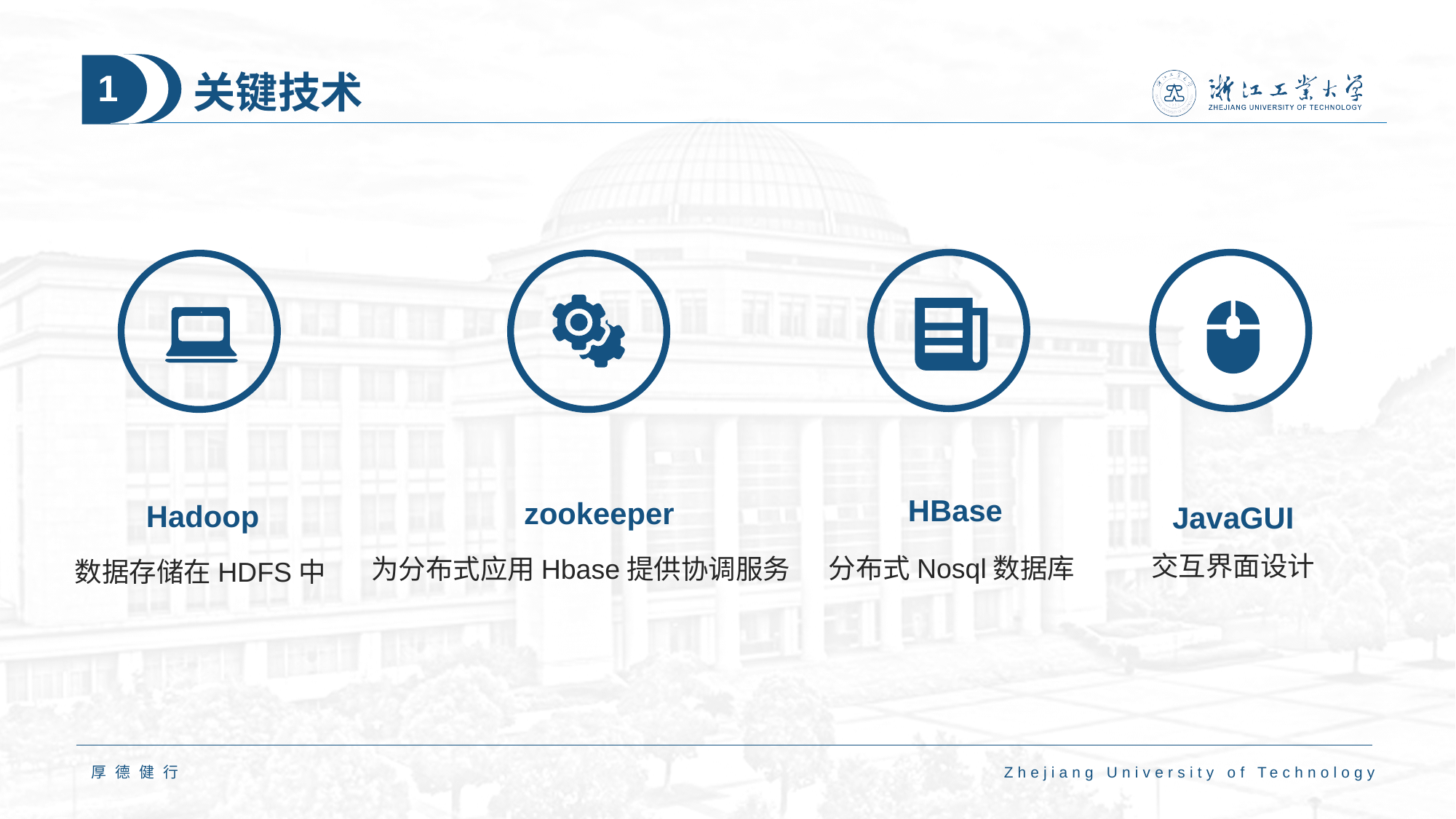

# 关键技术
1

HBase
zookeeper
Hadoop
JavaGUI
交互界面设计
分布式Nosql数据库
为分布式应用Hbase提供协调服务
数据存储在HDFS中
厚德健行
Zhejiang University of Technology